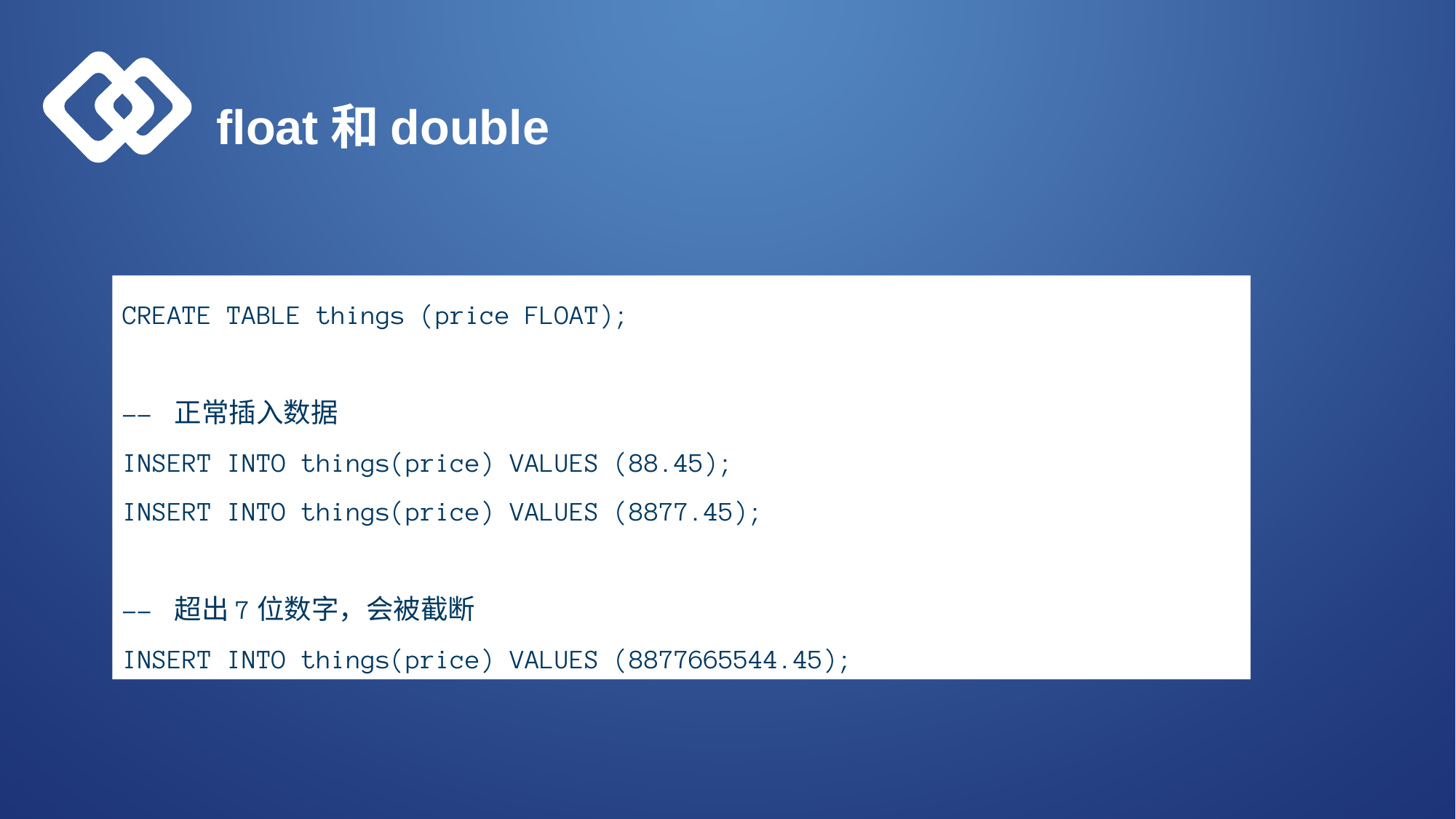

float和double

CREATE TABLE things (price FLOAT);

-- 正常插入数据
INSERT INTO things(price) VALUES (88.45);
INSERT INTO things(price) VALUES (8877.45);

-- 超出7位数字，会被截断
INSERT INTO things(price) VALUES (8877665544.45);